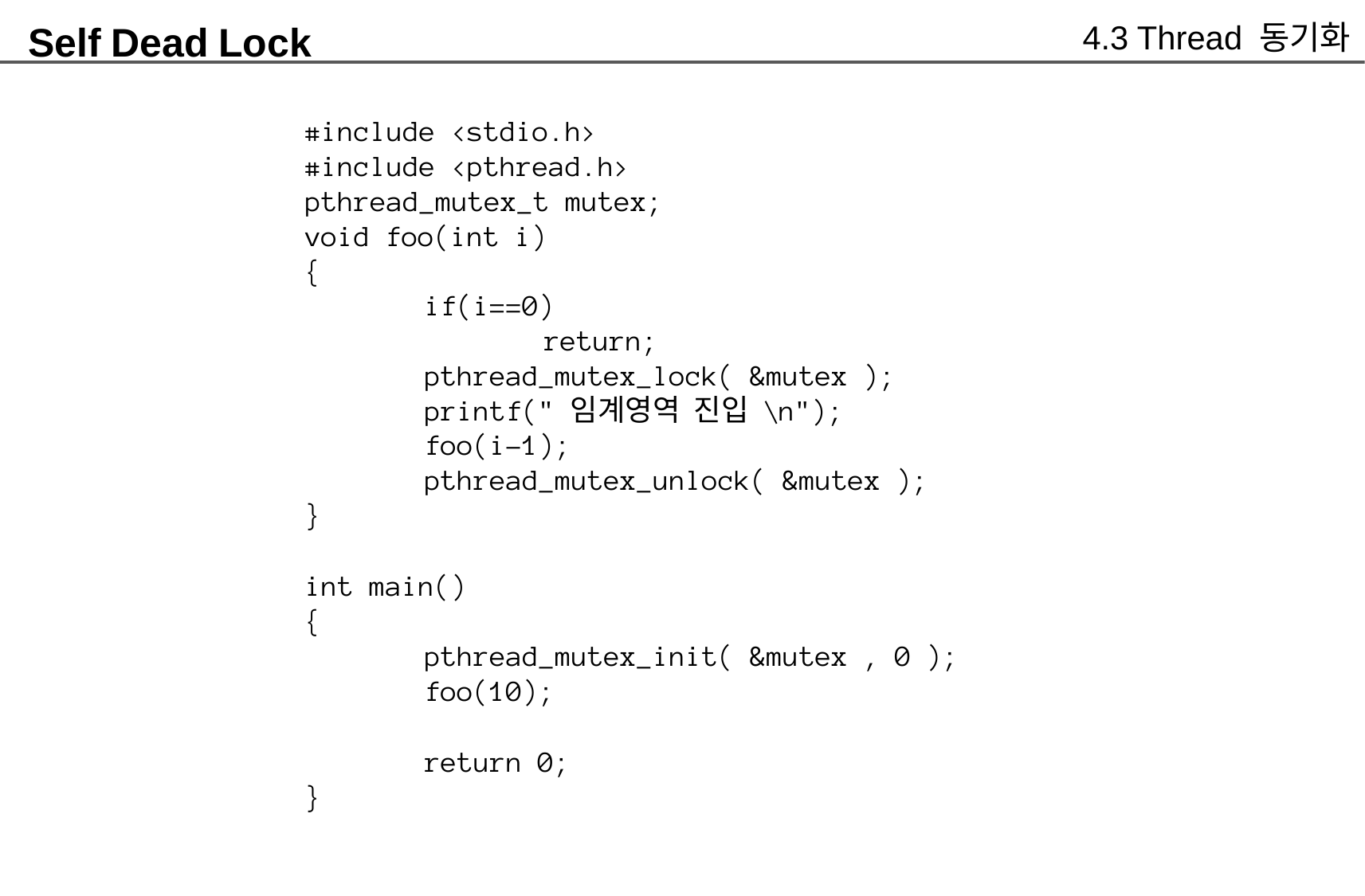

Self Dead Lock

	#include  <stdio.h>
	#include  <pthread.h>
	pthread_mutex_t  mutex;
	void  foo(int  i)
	{
		if(i==0)
			return;
		pthread_mutex_lock(  &mutex  );
		printf(" 임계영역  진입 \n");
		foo(i-1);
		pthread_mutex_unlock(  &mutex  );
	}

	int  main()
	{
		pthread_mutex_init(  &mutex  ,  0  );
		foo(10);

		return  0;
	}
4.3 Thread 동기화